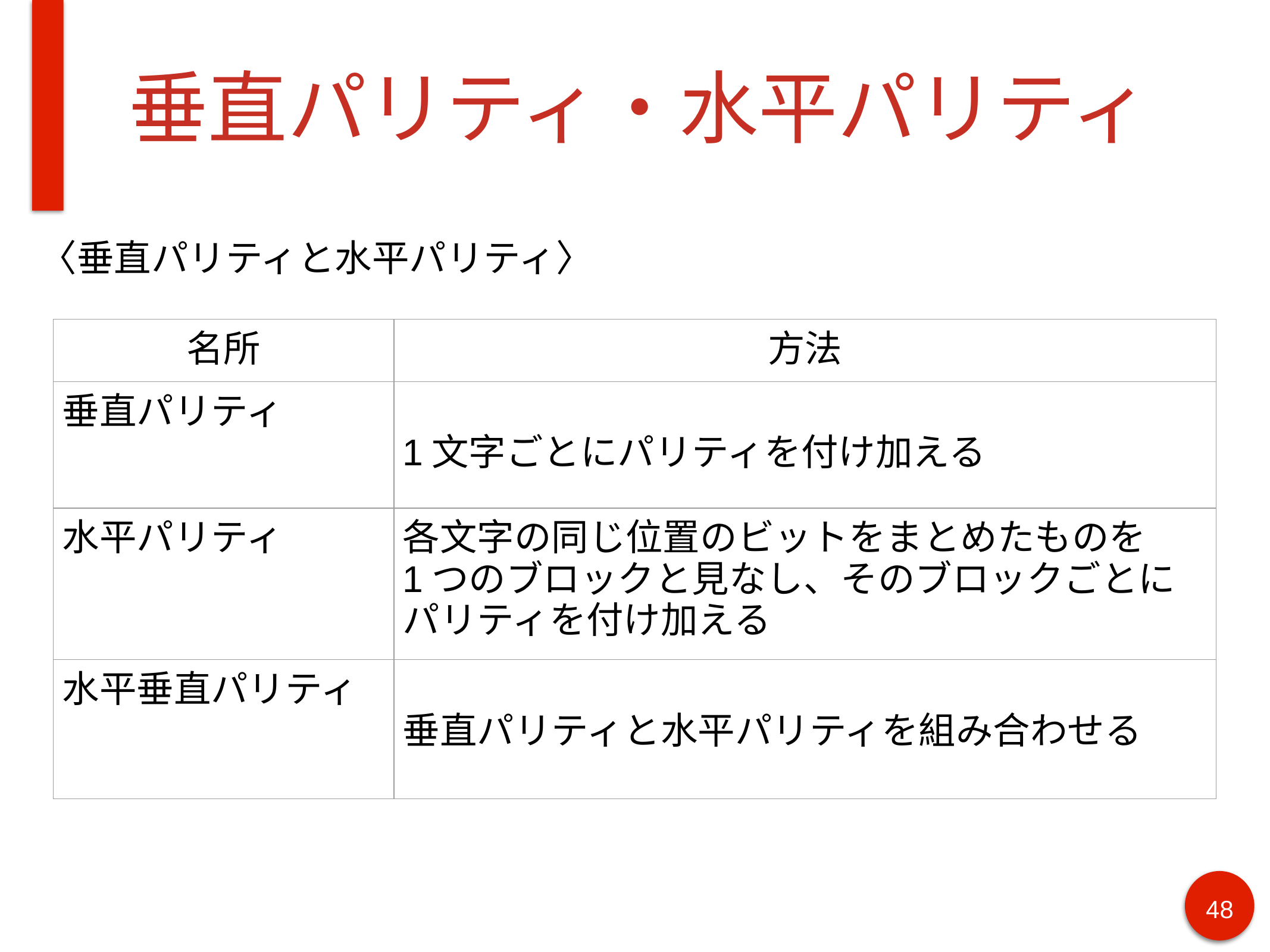

# 垂直パリティ・水平パリティ
〈垂直パリティと水平パリティ〉

| 名所 | 方法 |
| --- | --- |
| 垂直パリティ | 1文字ごとにパリティを付け加える |
| 水平パリティ | 各文字の同じ位置のビットをまとめたものを 1つのブロックと見なし、そのブロックごとに パリティを付け加える |
| 水平垂直パリティ | 垂直パリティと水平パリティを組み合わせる |
48